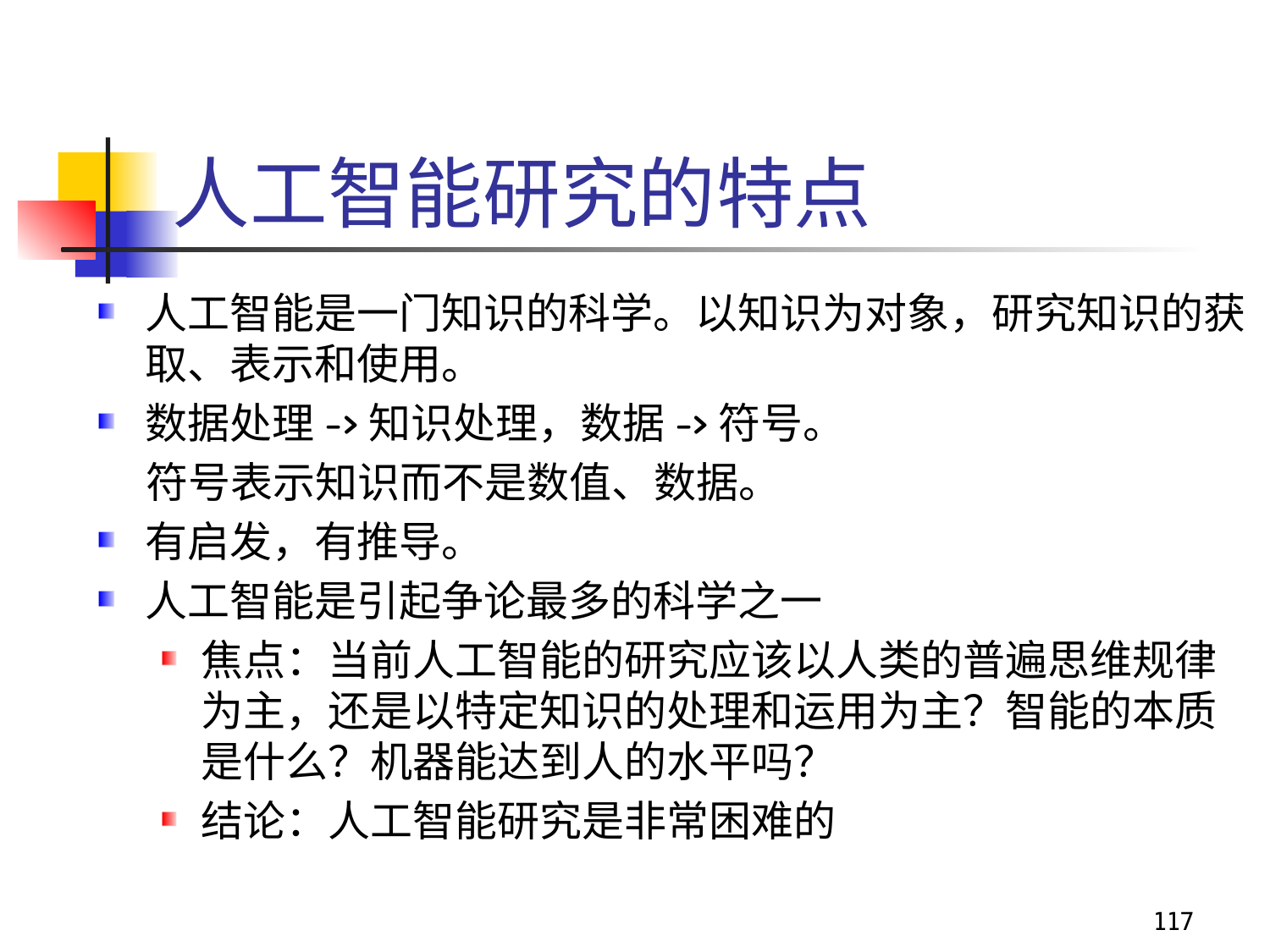

# 人工智能研究的特点
人工智能是一门知识的科学。以知识为对象，研究知识的获取、表示和使用。
数据处理->知识处理，数据->符号。
    符号表示知识而不是数值、数据。
有启发，有推导。
人工智能是引起争论最多的科学之一
焦点：当前人工智能的研究应该以人类的普遍思维规律为主，还是以特定知识的处理和运用为主？智能的本质是什么？机器能达到人的水平吗？
结论：人工智能研究是非常困难的

117